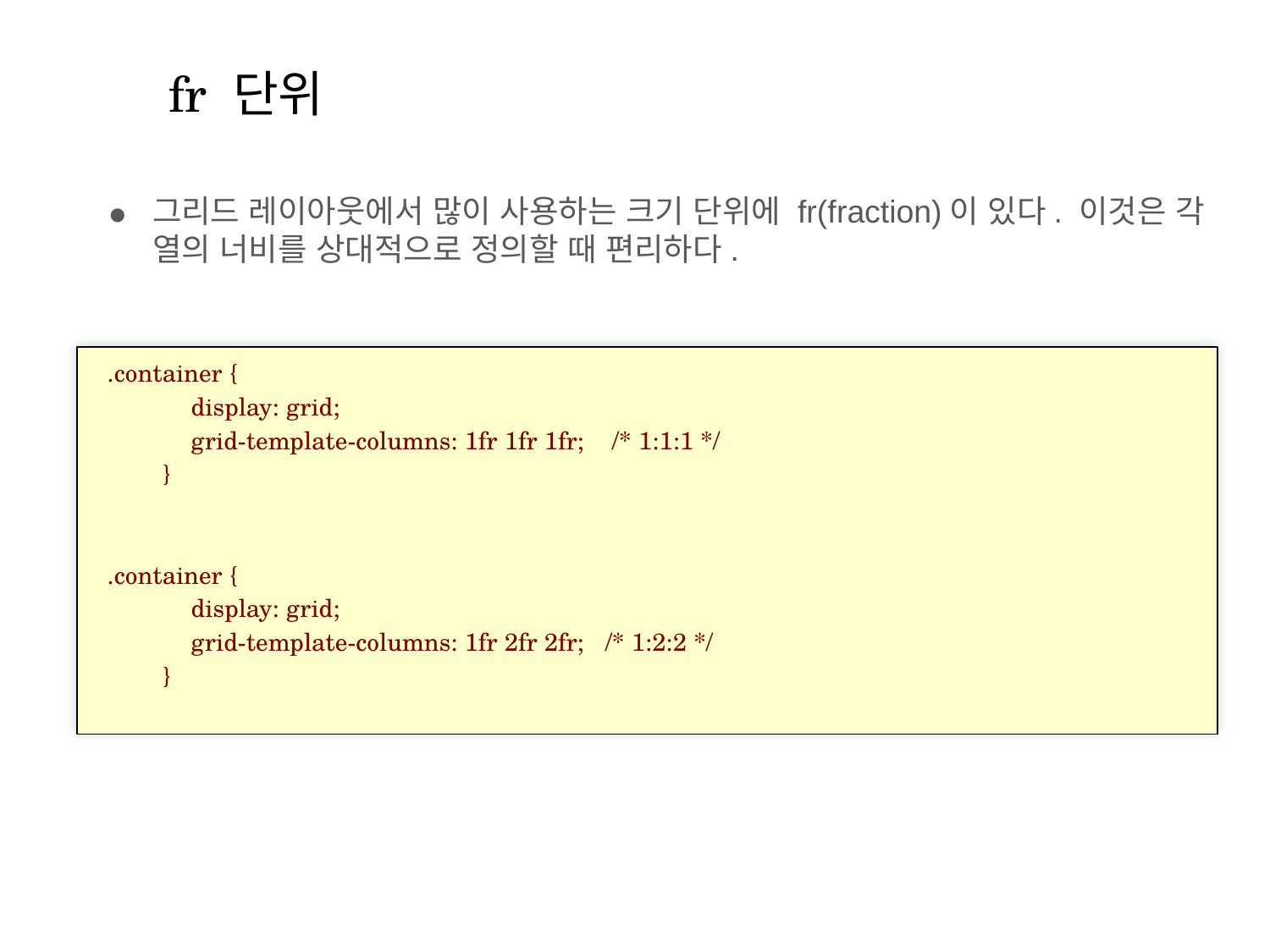

# fr 단위
그리드 레이아웃에서 많이 사용하는 크기 단위에 fr(fraction)이 있다. 이것은 각 열의 너비를 상대적으로 정의할 때 편리하다.
.container {
            display: grid;
            grid-template-columns: 1fr 1fr 1fr;    /* 1:1:1 */
        }

.container {
            display: grid;
            grid-template-columns: 1fr 2fr 2fr;   /* 1:2:2 */
        }